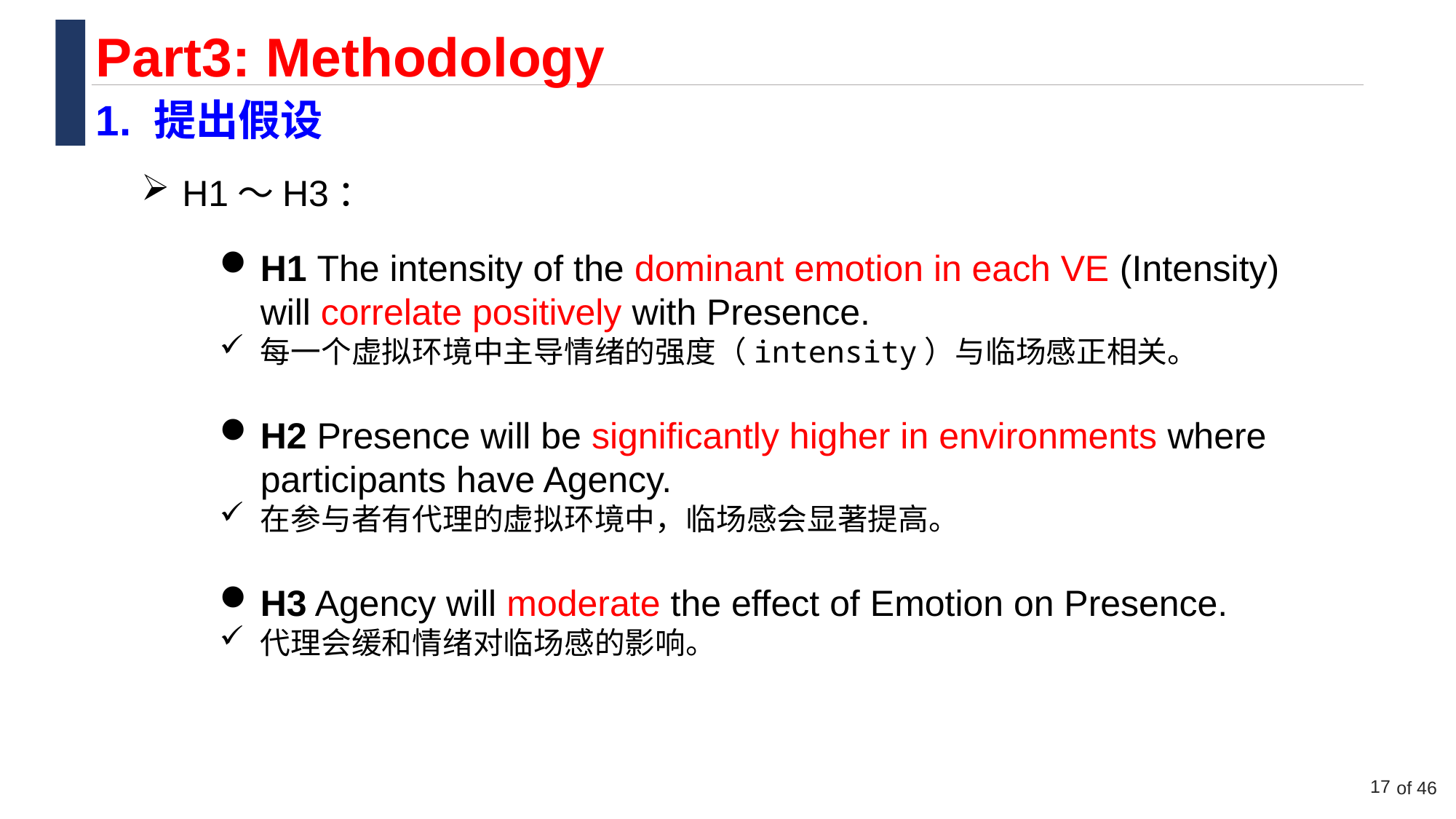

Part3: Methodology
1. 提出假设
H1～H3：
H1 The intensity of the dominant emotion in each VE (Intensity) will correlate positively with Presence.
每一个虚拟环境中主导情绪的强度（intensity）与临场感正相关。

H2 Presence will be significantly higher in environments where participants have Agency.
在参与者有代理的虚拟环境中，临场感会显著提高。

H3 Agency will moderate the effect of Emotion on Presence.
代理会缓和情绪对临场感的影响。
17